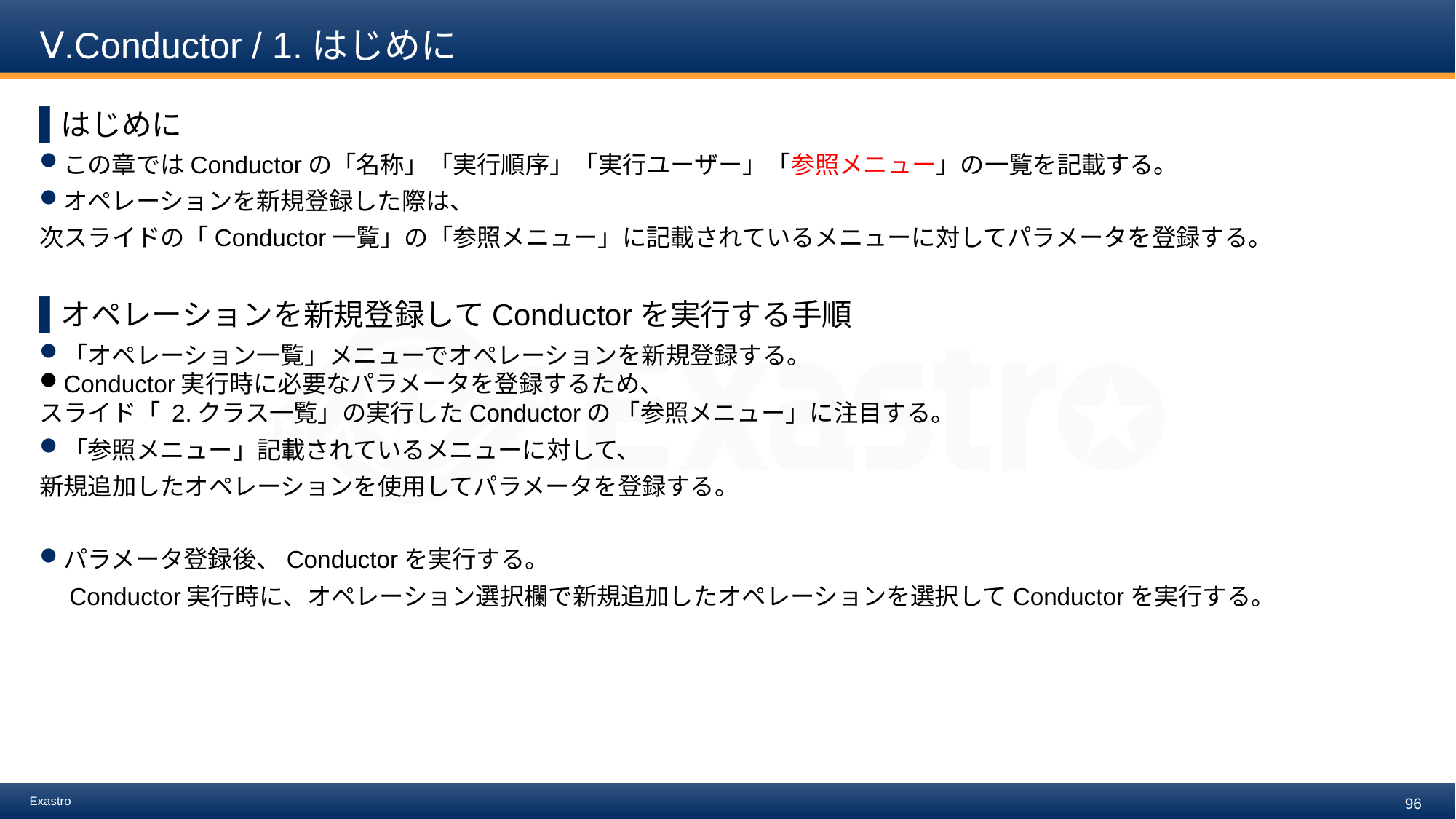

# Ⅴ.Conductor / 1.はじめに
はじめに
この章ではConductorの「名称」「実行順序」「実行ユーザー」「参照メニュー」の一覧を記載する。
オペレーションを新規登録した際は、
次スライドの「Conductor一覧」の「参照メニュー」に記載されているメニューに対してパラメータを登録する。

オペレーションを新規登録してConductorを実行する手順
「オペレーション一覧」メニューでオペレーションを新規登録する。
Conductor実行時に必要なパラメータを登録するため、
スライド「 2.クラス一覧」の実行したConductorの 「参照メニュー」に注目する。
「参照メニュー」記載されているメニューに対して、
新規追加したオペレーションを使用してパラメータを登録する。

パラメータ登録後、Conductorを実行する。
　Conductor実行時に、オペレーション選択欄で新規追加したオペレーションを選択してConductorを実行する。